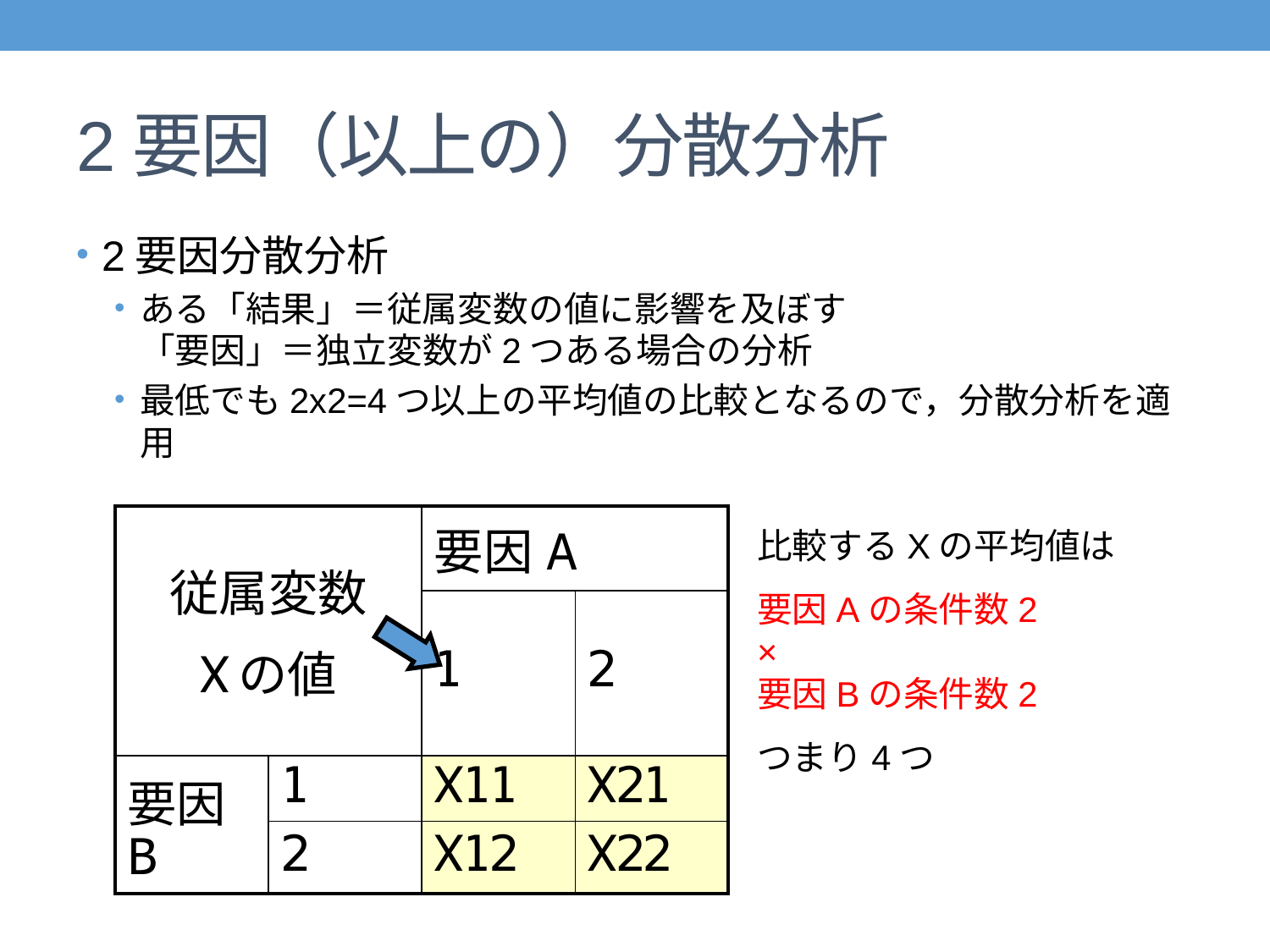

# 2要因（以上の）分散分析
2要因分散分析
ある「結果」＝従属変数の値に影響を及ぼす
「要因」＝独立変数が2つある場合の分析
最低でも2x2=4つ以上の平均値の比較となるので，分散分析を適用

参加者間2要因，参加者内2要因，混合（間×内）2要因の3パタン
| 従属変数 Xの値 |  | 要因A |  |
| --- | --- | --- | --- |
|  |  | 1 | 2 |
| 要因B | 1 | X11 | X21 |
|  | 2 | X12 | X22 |
比較するXの平均値は

要因Aの条件数2
×
要因Bの条件数2

つまり4つ